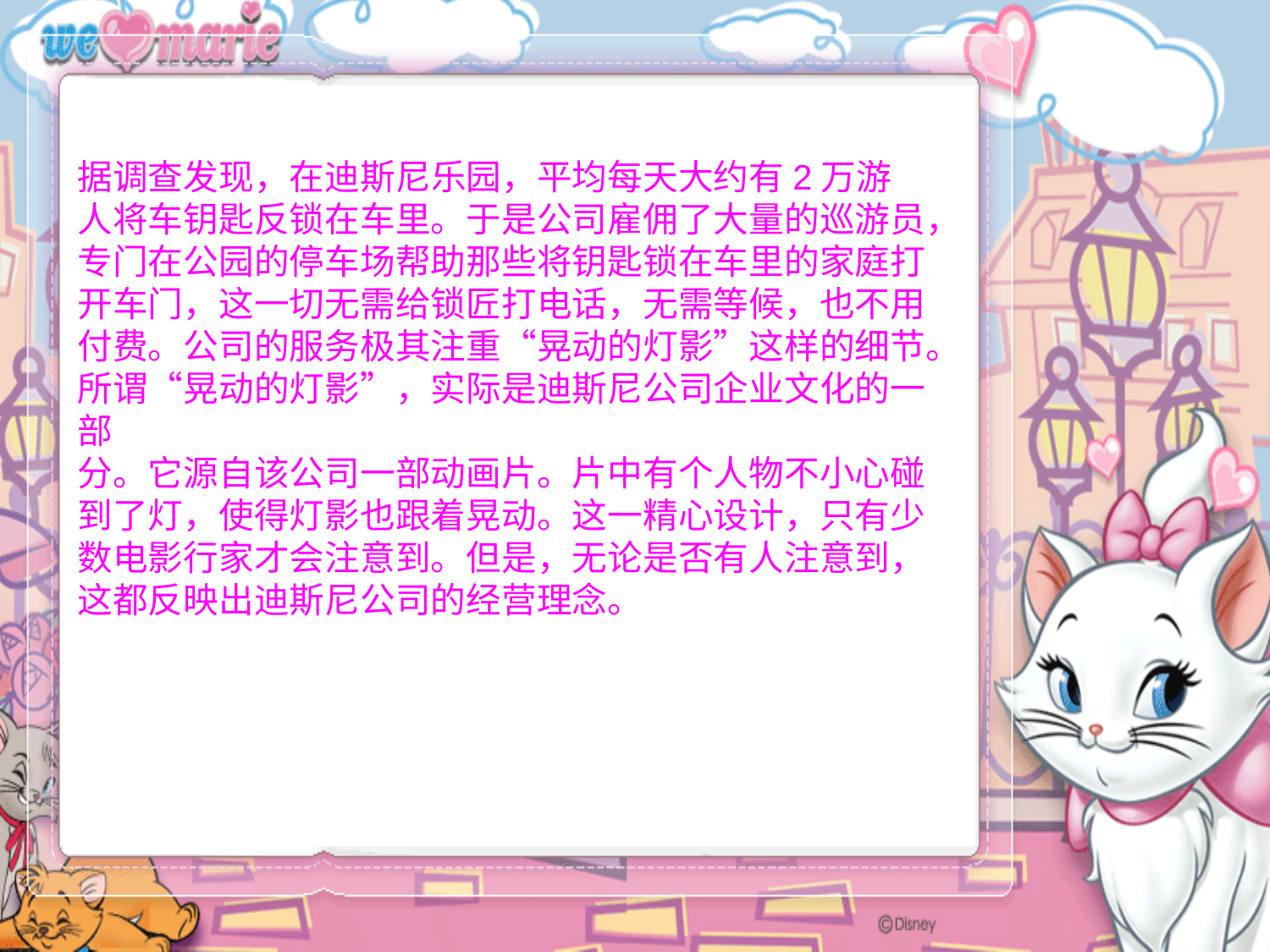

据调查发现，在迪斯尼乐园，平均每天大约有2万游
人将车钥匙反锁在车里。于是公司雇佣了大量的巡游员，
专门在公园的停车场帮助那些将钥匙锁在车里的家庭打
开车门，这一切无需给锁匠打电话，无需等候，也不用
付费。公司的服务极其注重“晃动的灯影”这样的细节。
所谓“晃动的灯影”，实际是迪斯尼公司企业文化的一部
分。它源自该公司一部动画片。片中有个人物不小心碰
到了灯，使得灯影也跟着晃动。这一精心设计，只有少
数电影行家才会注意到。但是，无论是否有人注意到，这都反映出迪斯尼公司的经营理念。